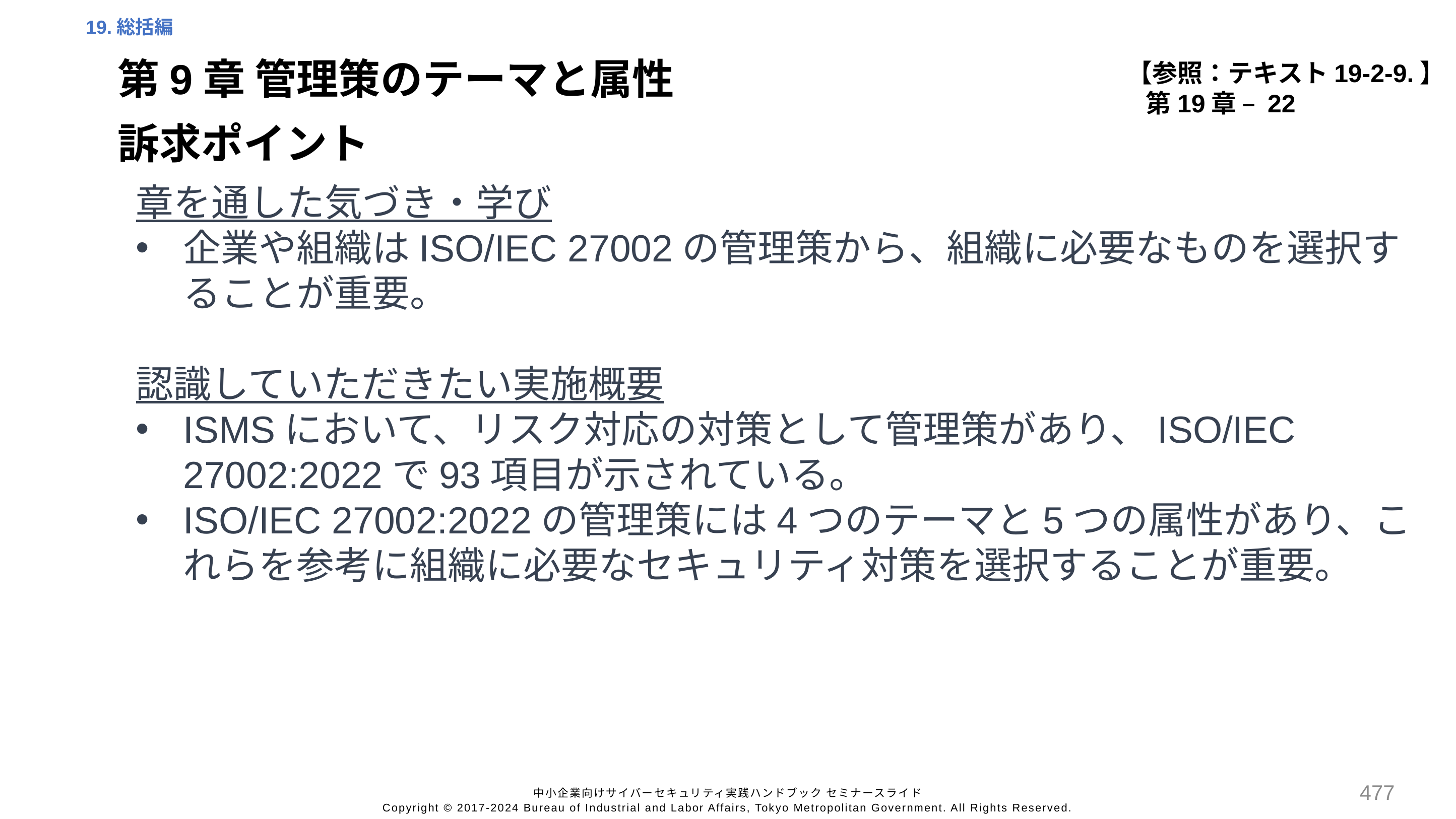

19.総括編
【参照：テキスト19-2-9.】
第19章 – 22
第9章 管理策のテーマと属性
訴求ポイント
章を通した気づき・学び
企業や組織はISO/IEC 27002の管理策から、組織に必要なものを選択することが重要。

認識していただきたい実施概要
ISMSにおいて、リスク対応の対策として管理策があり、ISO/IEC 27002:2022で93項目が示されている。
ISO/IEC 27002:2022の管理策には4つのテーマと5つの属性があり、これらを参考に組織に必要なセキュリティ対策を選択することが重要。
477